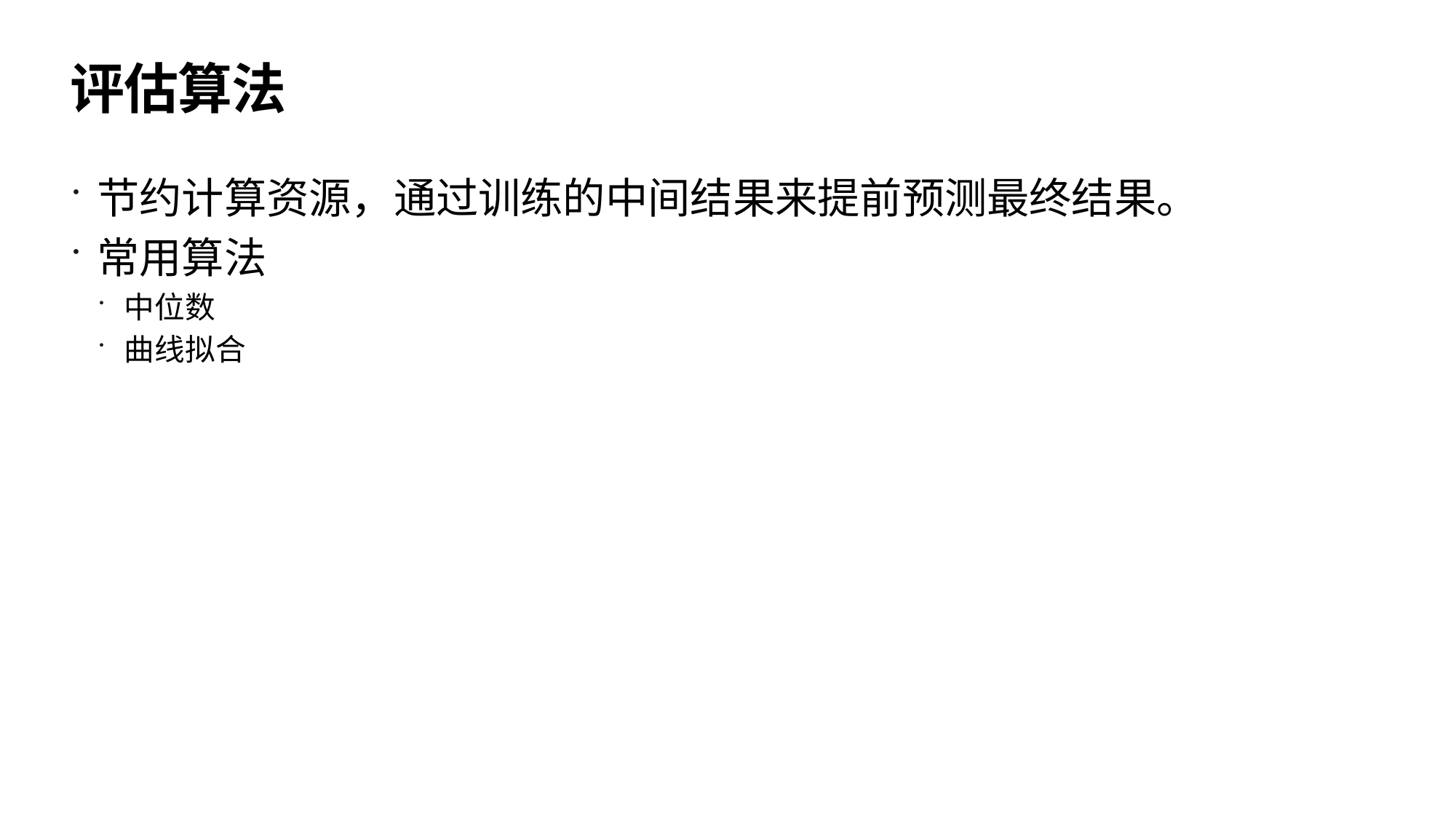

# 评估算法
节约计算资源，通过训练的中间结果来提前预测最终结果。
常用算法
中位数
曲线拟合